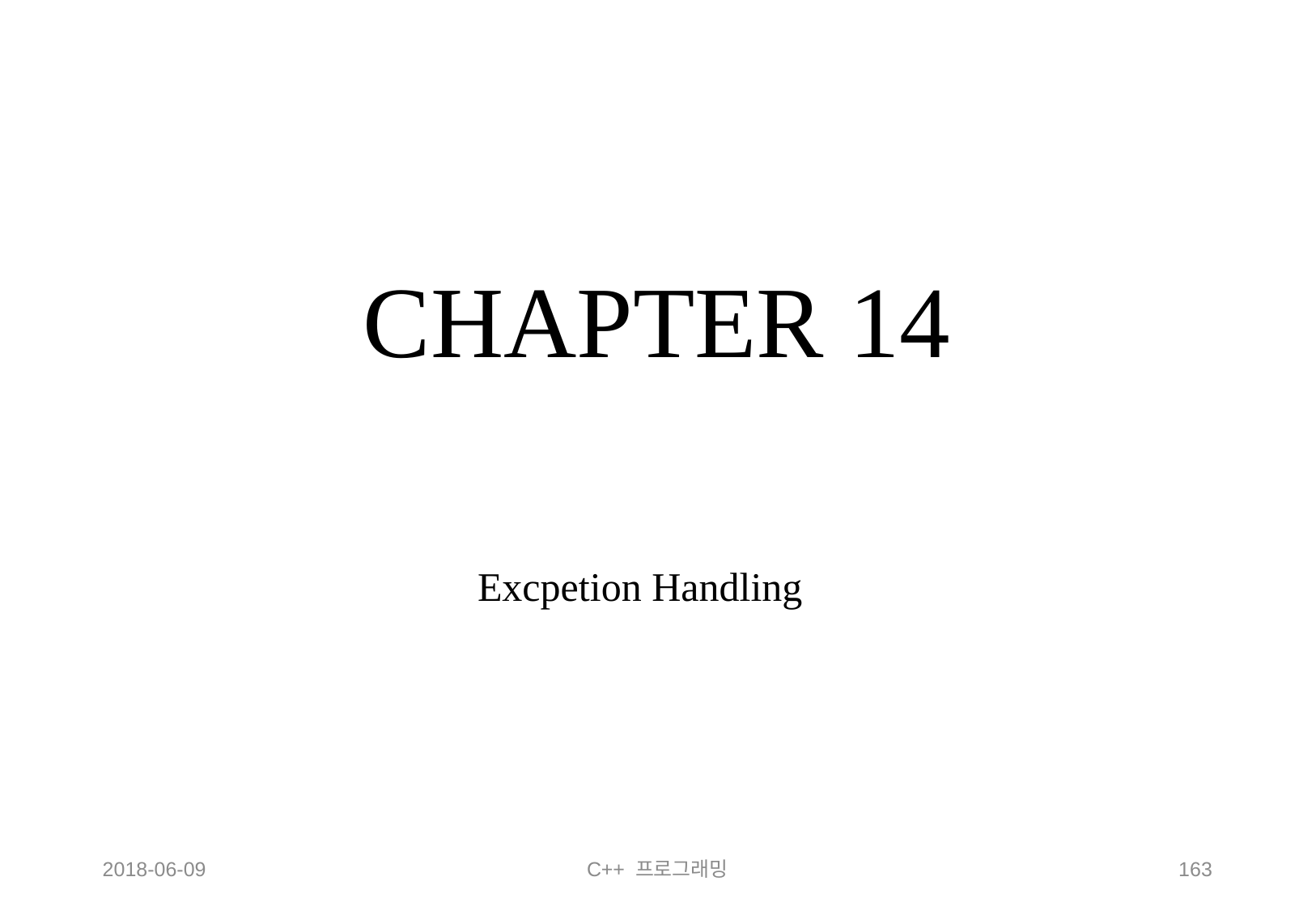

# CHAPTER 14
Excpetion Handling
2018-06-09
C++ 프로그래밍
163